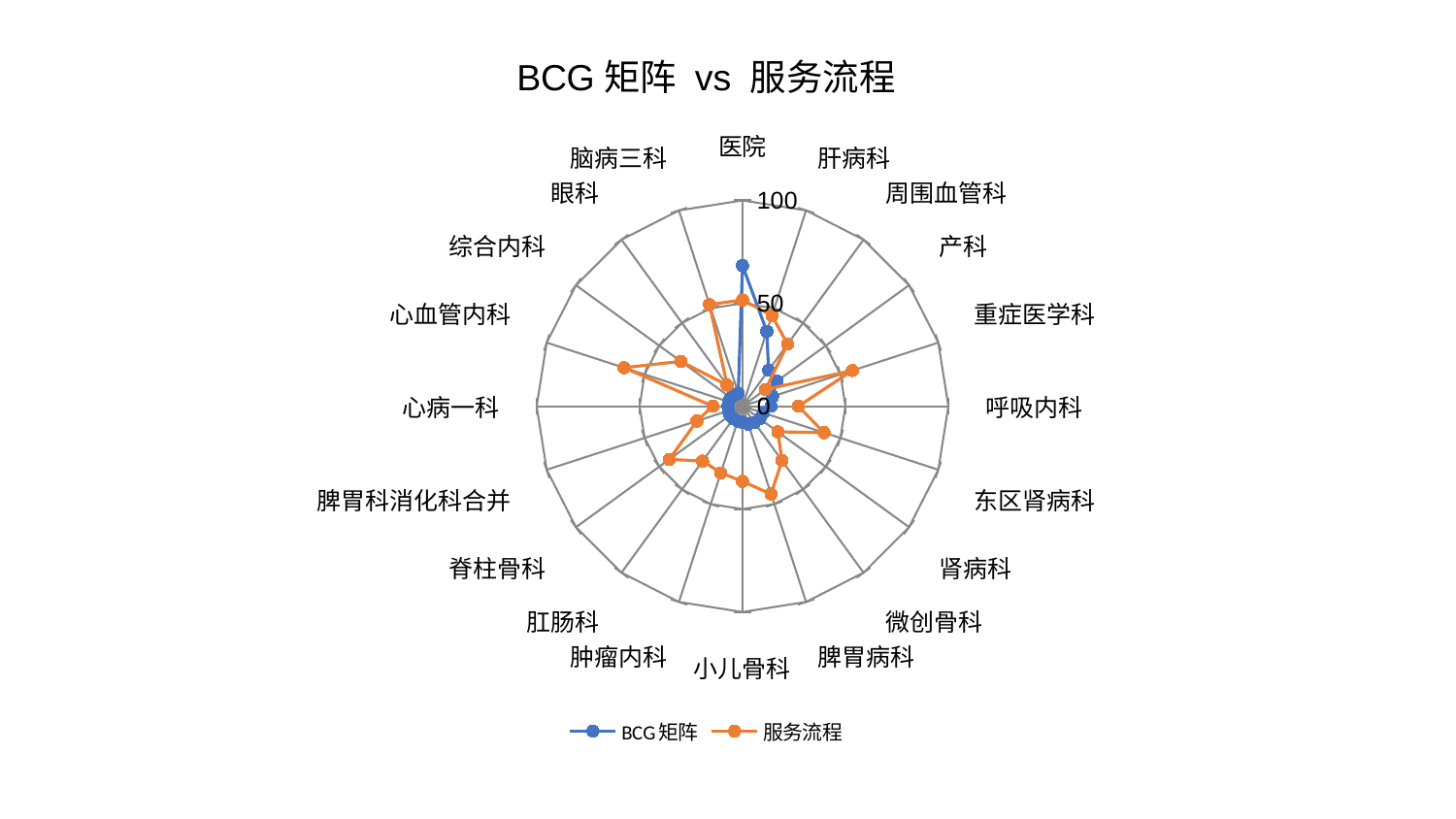

### Chart: BCG矩阵 vs 服务流程

| Category | BCG矩阵 | 服务流程 |
|---|---|---|
| 医院 | 68.3491336680153 | 51.59040550398939 |
| 肝病科 | 38.20120946980353 | 46.359437831206435 |
| 周围血管科 | 21.57623660356813 | 37.25325696300967 |
| 产科 | 20.716434724084987 | 13.832806906564898 |
| 重症医学科 | 15.34298919296237 | 56.14494750604931 |
| 呼吸内科 | 13.854645918309934 | 27.1533298012566 |
| 东区肾病科 | 10.670645318897034 | 41.62262899806681 |
| 肾病科 | 10.412311240633356 | 21.217610124043738 |
| 微创骨科 | 9.839673051517657 | 32.67809078946474 |
| 脾胃病科 | 9.20097843484877 | 44.92620465670724 |
| 小儿骨科 | 7.829311033413643 | 36.53457175206191 |
| 肿瘤内科 | 7.651822274336052 | 34.06859878237904 |
| 肛肠科 | 7.558735986413489 | 32.95839121213538 |
| 脊柱骨科 | 7.454791221962459 | 43.95750409264634 |
| 脾胃科消化科合并 | 7.218764726610078 | 23.311369090106624 |
| 心病一科 | 7.146927147890625 | 14.428290667861042 |
| 心血管内科 | 7.054109032086023 | 60.542398441693756 |
| 综合内科 | 6.996188892433071 | 37.0649743628547 |
| 眼科 | 6.675270054178308 | 12.654481623026324 |
| 脑病三科 | 6.639568904437853 | 51.9510504681632 |
82